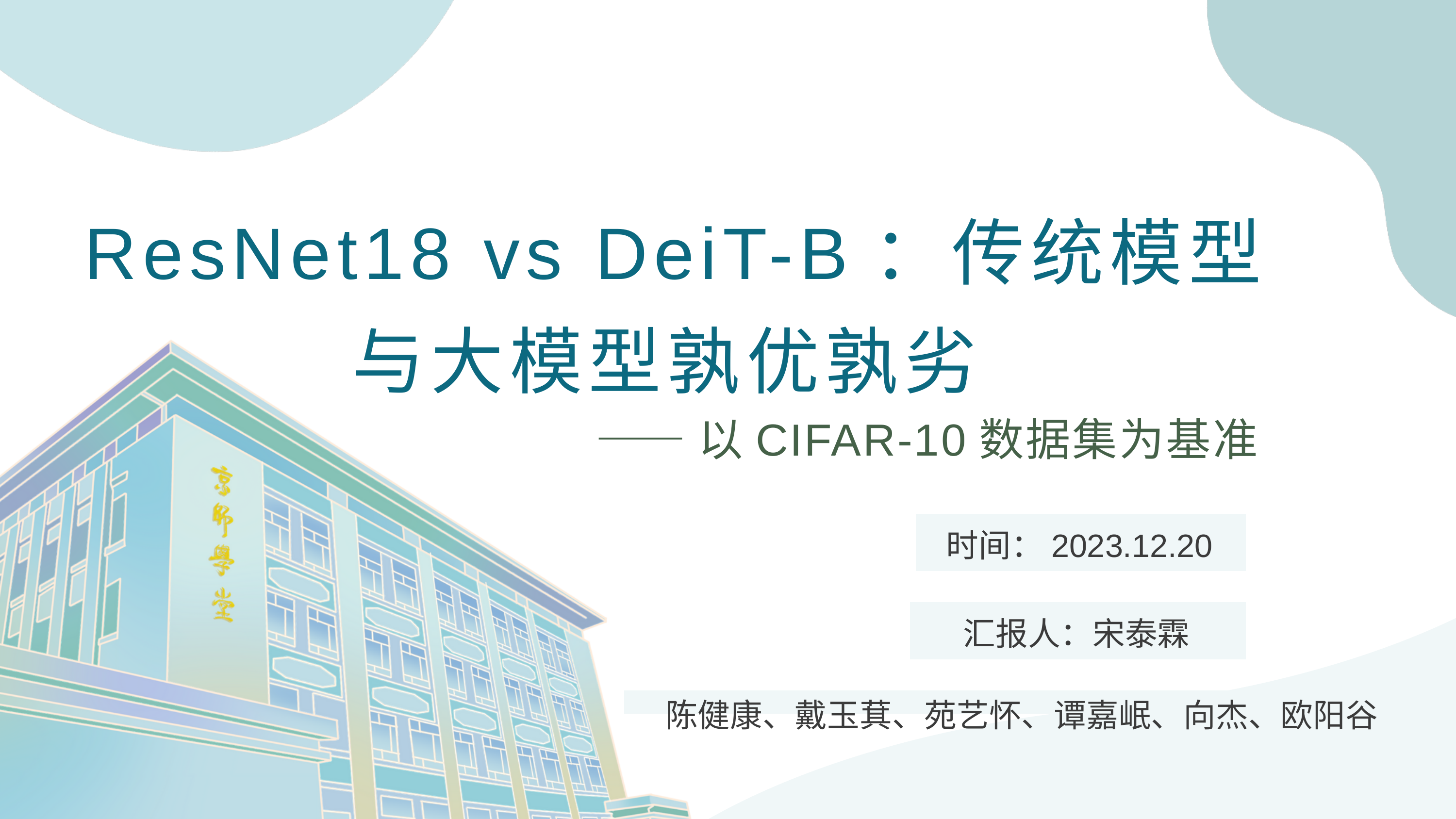

ResNet18 vs DeiT-B：传统模型与大模型孰优孰劣
——以CIFAR-10数据集为基准

时间：2023.12.20

汇报人：宋泰霖

陈健康、戴玉萁、苑艺怀、谭嘉岷、向杰、欧阳谷